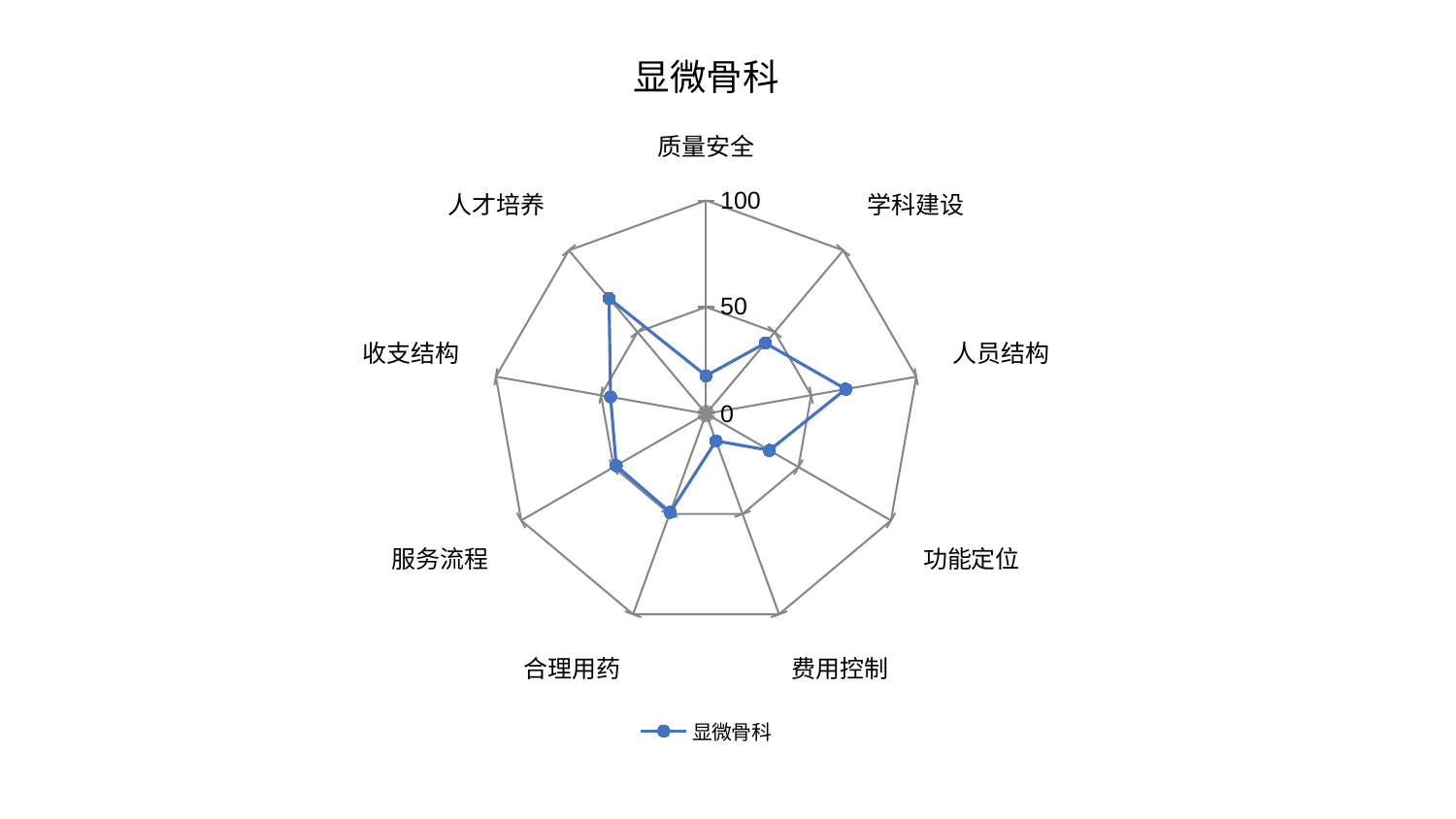

### Chart: 显微骨科

| Category | 显微骨科 |
|---|---|
| 质量安全 | 17.82995669355077 |
| 学科建设 | 43.252526263958835 |
| 人员结构 | 66.46423626133927 |
| 功能定位 | 34.27877389740875 |
| 费用控制 | 13.551399179366939 |
| 合理用药 | 49.12973277659158 |
| 服务流程 | 48.63757694305505 |
| 收支结构 | 45.46045812340046 |
| 人才培养 | 70.72849095038119 |
133